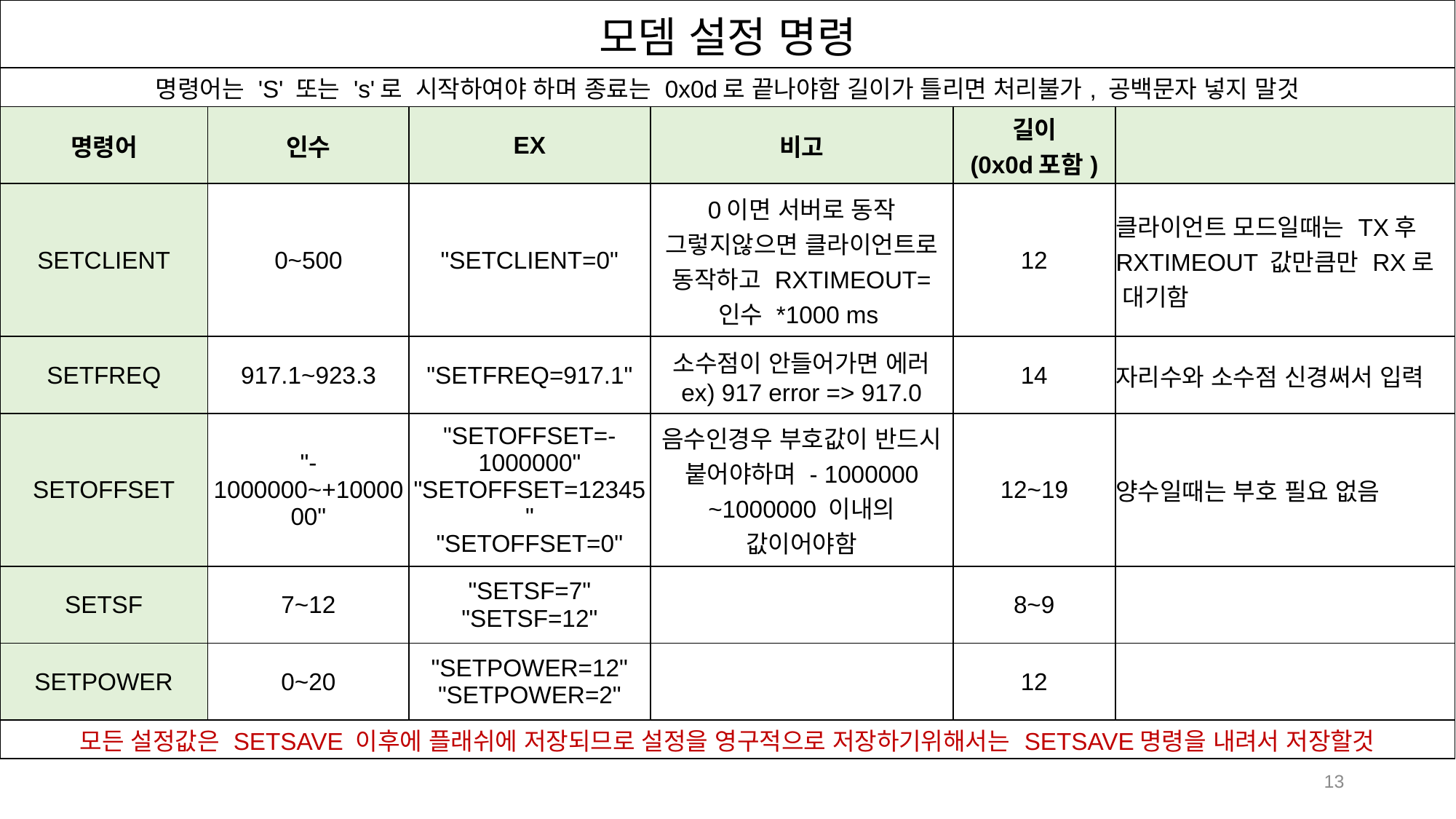

| 모뎀 설정 명령 |  |  |  |  |  |
| --- | --- | --- | --- | --- | --- |
| 명령어는 'S' 또는 's'로 시작하여야 하며 종료는 0x0d로 끝나야함 길이가 틀리면 처리불가, 공백문자 넣지 말것 |  |  |  |  |  |
| 명령어 | 인수 | EX | 비고 | 길이 (0x0d포함) |  |
| SETCLIENT | 0~500 | "SETCLIENT=0" | 0이면 서버로 동작 그렇지않으면 클라이언트로 동작하고 RXTIMEOUT= 인수 \*1000 ms | 12 | 클라이언트 모드일때는 TX후 RXTIMEOUT 값만큼만 RX로 대기함 |
| SETFREQ | 917.1~923.3 | "SETFREQ=917.1" | 소수점이 안들어가면 에러 ex) 917 error => 917.0 | 14 | 자리수와 소수점 신경써서 입력 |
| SETOFFSET | "-1000000~+1000000" | "SETOFFSET=-1000000" "SETOFFSET=12345" "SETOFFSET=0" | 음수인경우 부호값이 반드시 붙어야하며 - 1000000 ~1000000 이내의 값이어야함 | 12~19 | 양수일때는 부호 필요 없음 |
| SETSF | 7~12 | "SETSF=7" "SETSF=12" |  | 8~9 |  |
| SETPOWER | 0~20 | "SETPOWER=12" "SETPOWER=2" |  | 12 |  |
| 모든 설정값은 SETSAVE 이후에 플래쉬에 저장되므로 설정을 영구적으로 저장하기위해서는 SETSAVE명령을 내려서 저장할것 |  |  |  |  |  |
13